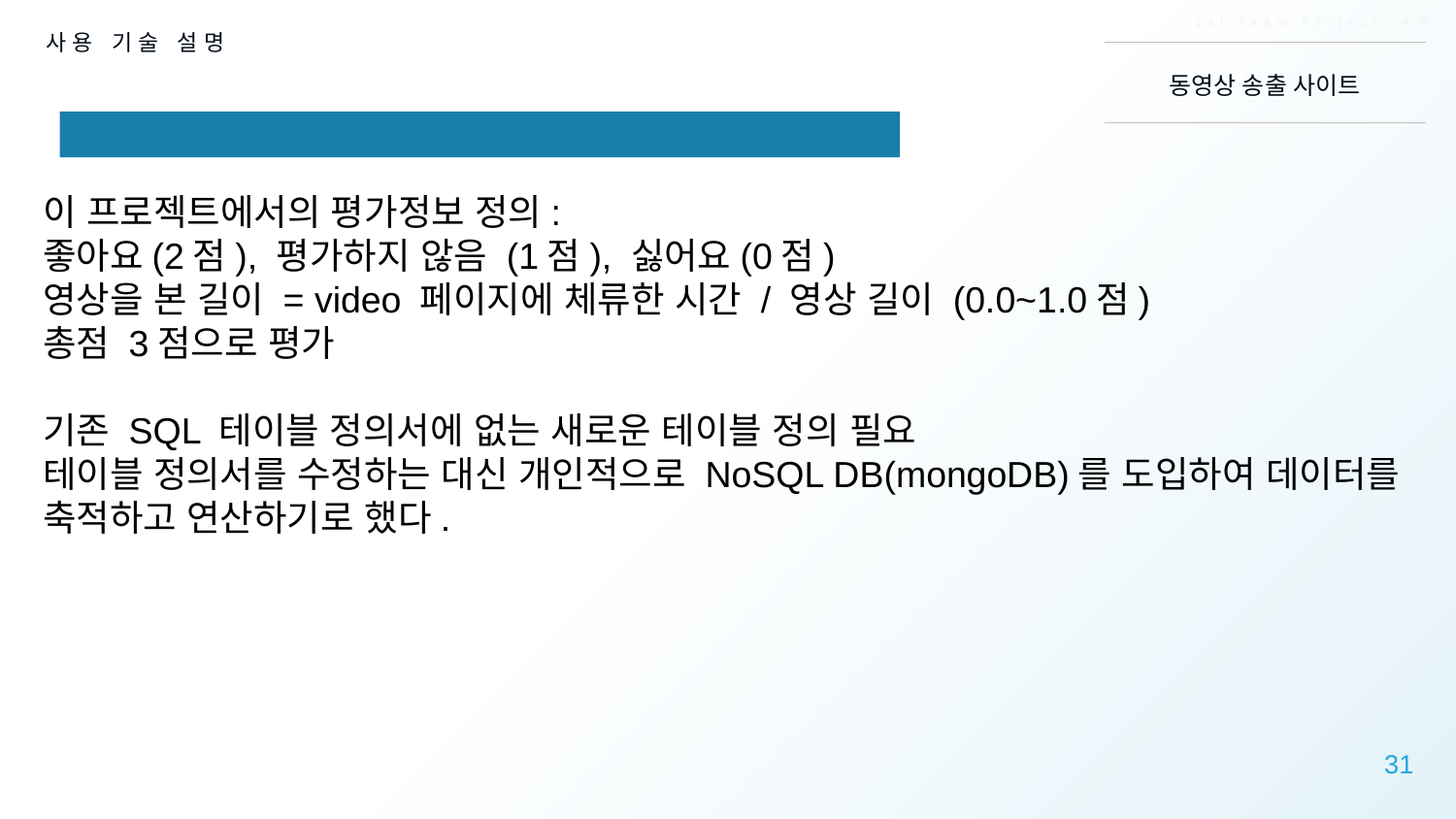

1st Team Project -4조
동영상 송출 사이트
사용 기술 설명

다음 동영상 목록
이 프로젝트에서의 평가정보 정의:
좋아요(2점), 평가하지 않음 (1점), 싫어요(0점)
영상을 본 길이 = video 페이지에 체류한 시간 / 영상 길이 (0.0~1.0점)
총점 3점으로 평가

기존 SQL 테이블 정의서에 없는 새로운 테이블 정의 필요
테이블 정의서를 수정하는 대신 개인적으로 NoSQL DB(mongoDB)를 도입하여 데이터를 축적하고 연산하기로 했다.
31